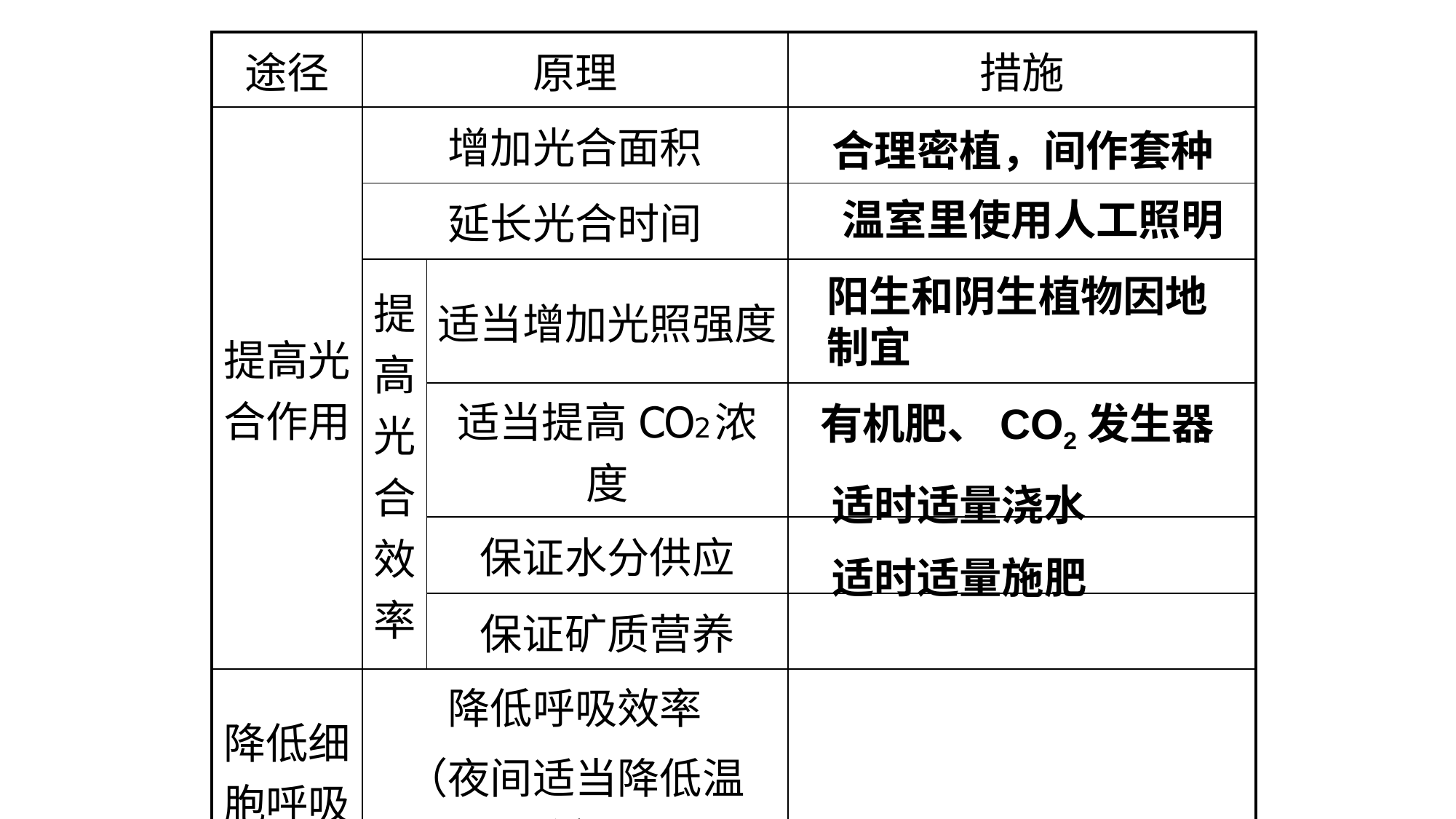

| 途径 | 原理 |  | 措施 |
| --- | --- | --- | --- |
| 提高光合作用 | 增加光合面积 |  |  |
|  | 延长光合时间 |  |  |
|  | 提高光合效率 | 适当增加光照强度 |  |
|  |  | 适当提高CO2浓度 |  |
|  |  | 保证水分供应 |  |
|  |  | 保证矿质营养 |  |
| 降低细胞呼吸 | 降低呼吸效率 （夜间适当降低温度） |  |  |
合理密植，间作套种
温室里使用人工照明
阳生和阴生植物因地制宜
有机肥、CO2发生器
适时适量浇水
适时适量施肥